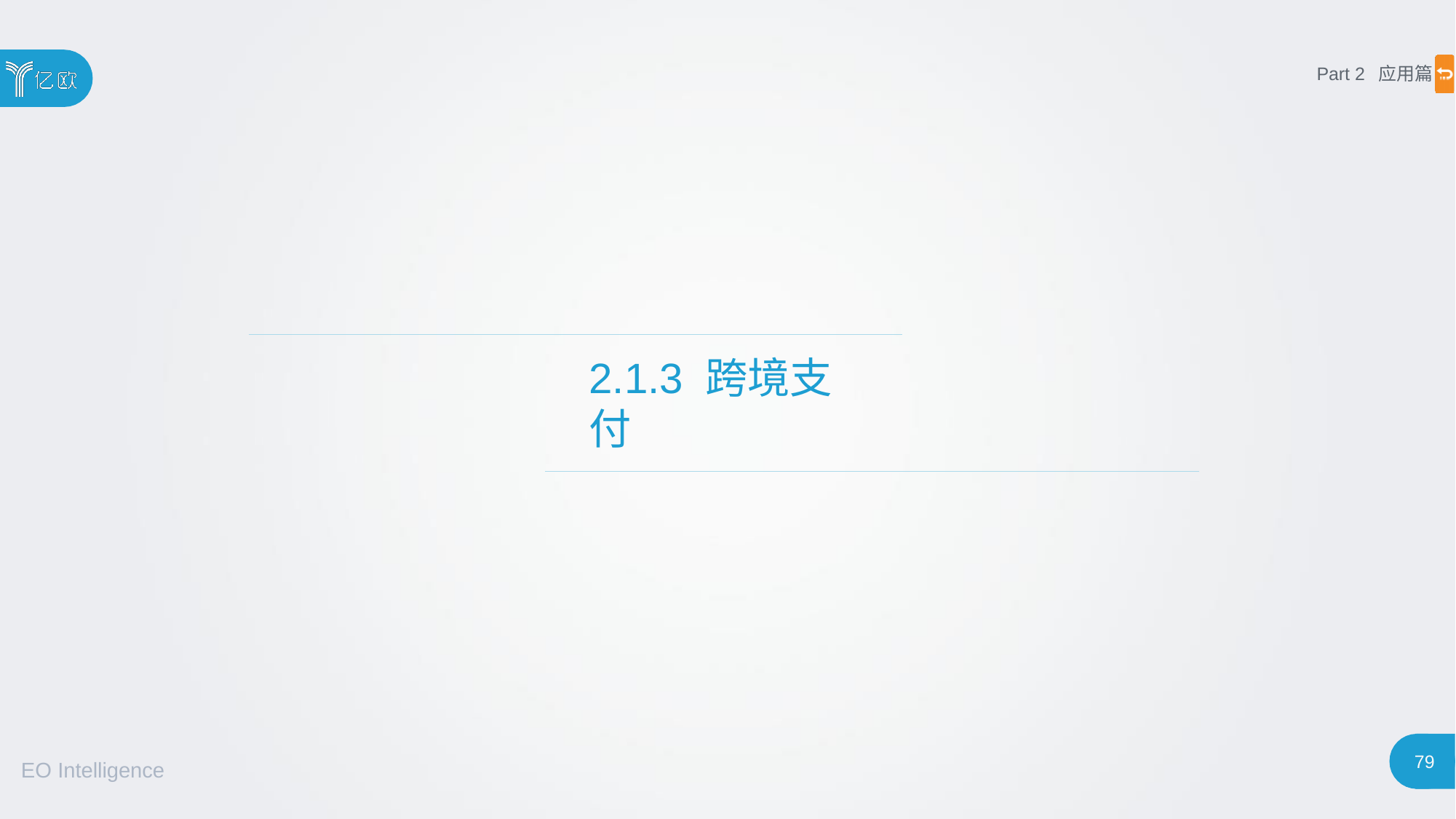

Part 2 应用篇
# 2.1.3 跨境支付
79
EO Intelligence